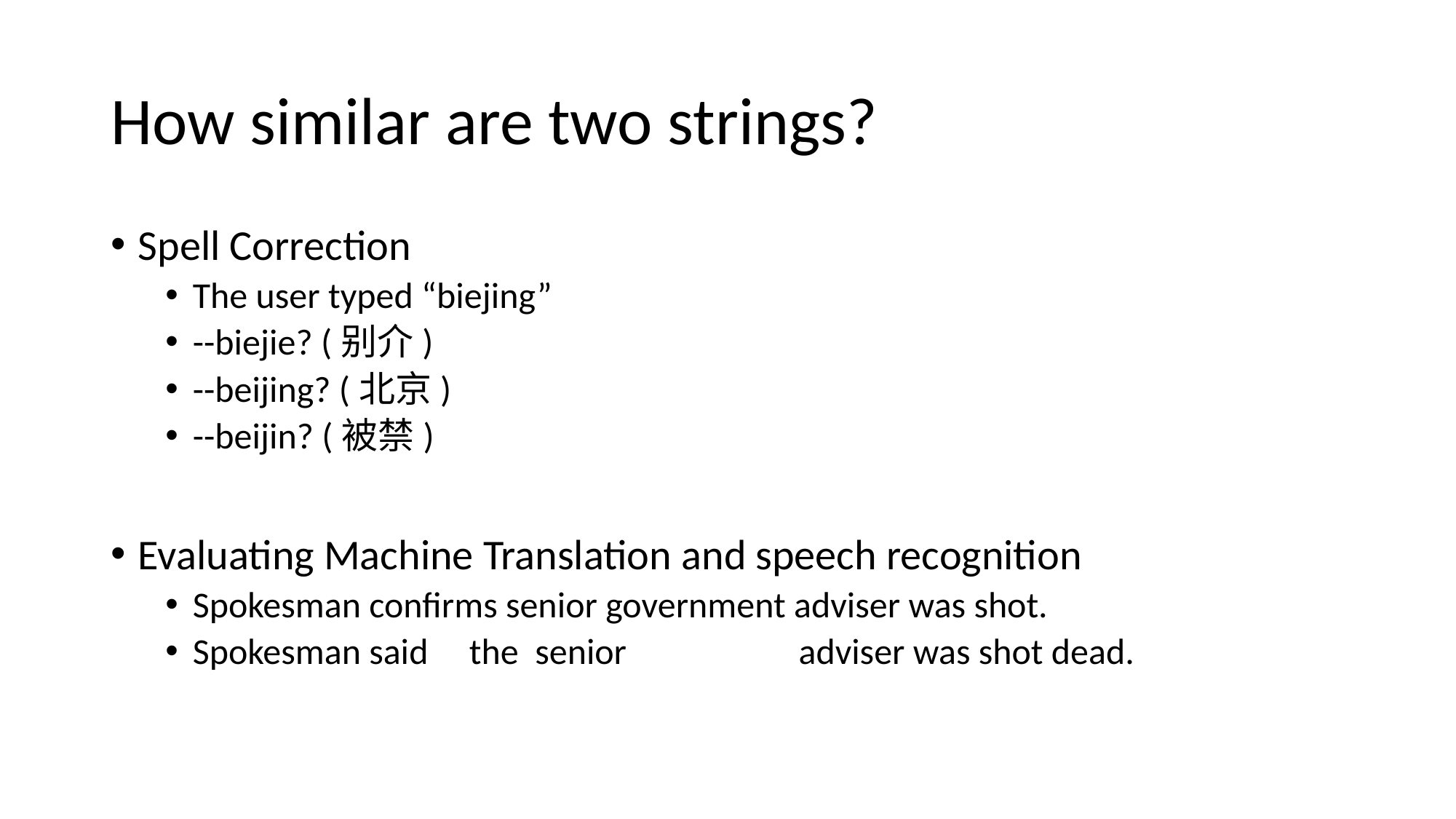

# How similar are two strings?
Spell Correction
The user typed “biejing”
--biejie? (别介)
--beijing? (北京)
--beijin? (被禁)

Evaluating Machine Translation and speech recognition
Spokesman confirms senior government adviser was shot.
Spokesman said     the  senior                     adviser was shot dead.